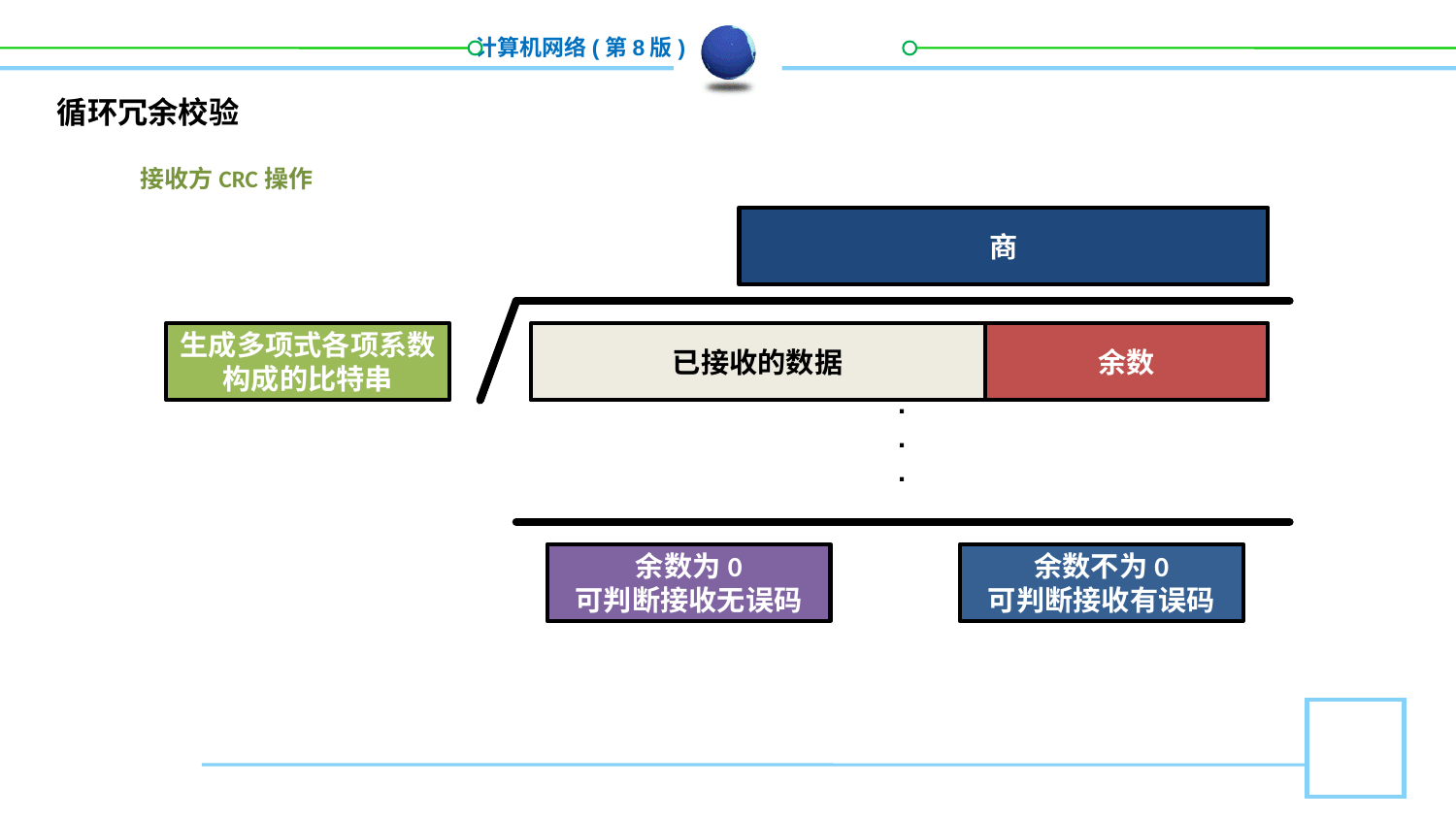

循环冗余校验
接收方CRC操作
商
余数
已接收的数据
生成多项式各项系数
构成的比特串
.
.
.
余数为0
可判断接收无误码
余数不为0
可判断接收有误码